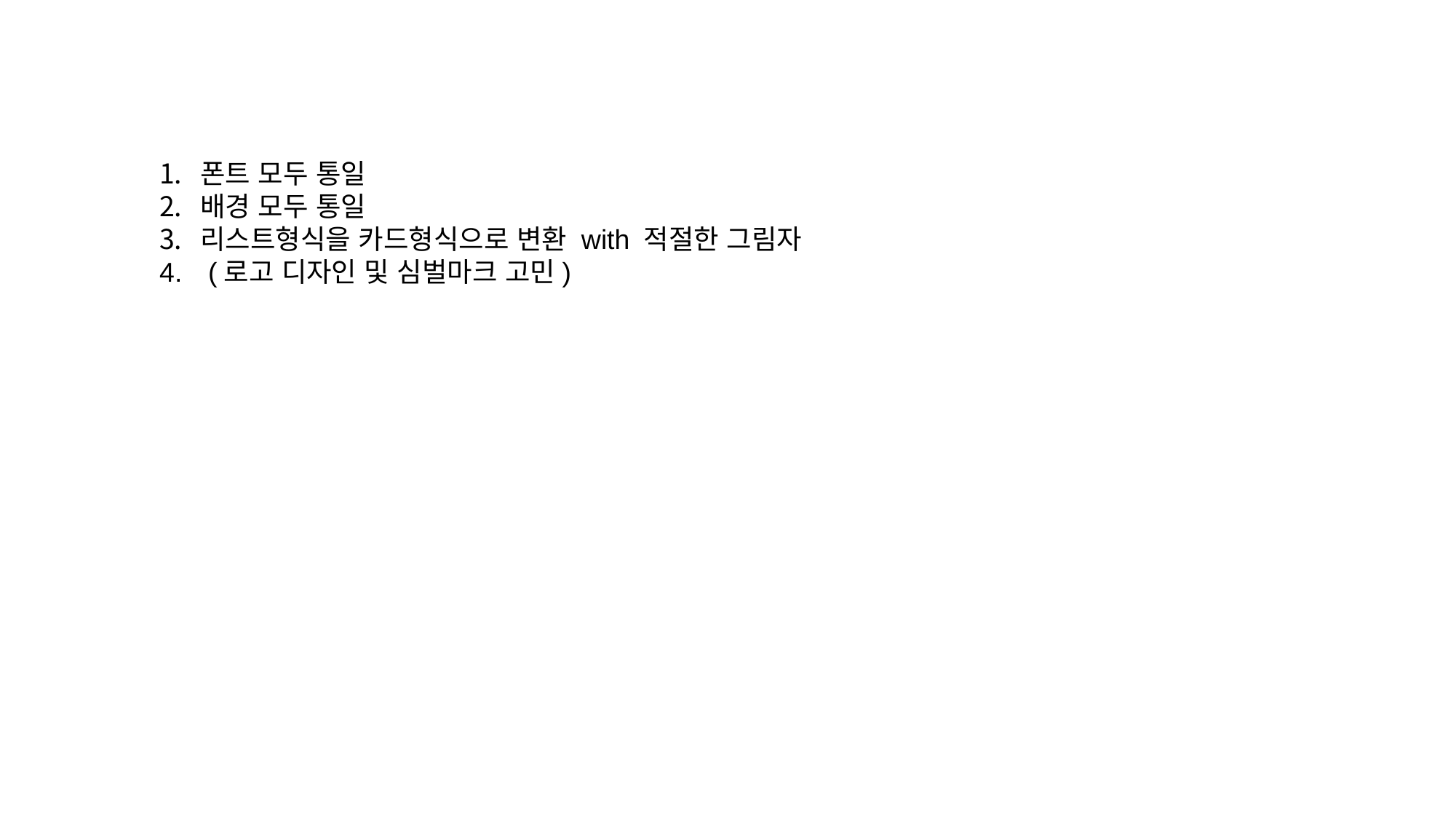

폰트 모두 통일
배경 모두 통일
리스트형식을 카드형식으로 변환 with 적절한 그림자
 (로고 디자인 및 심벌마크 고민)